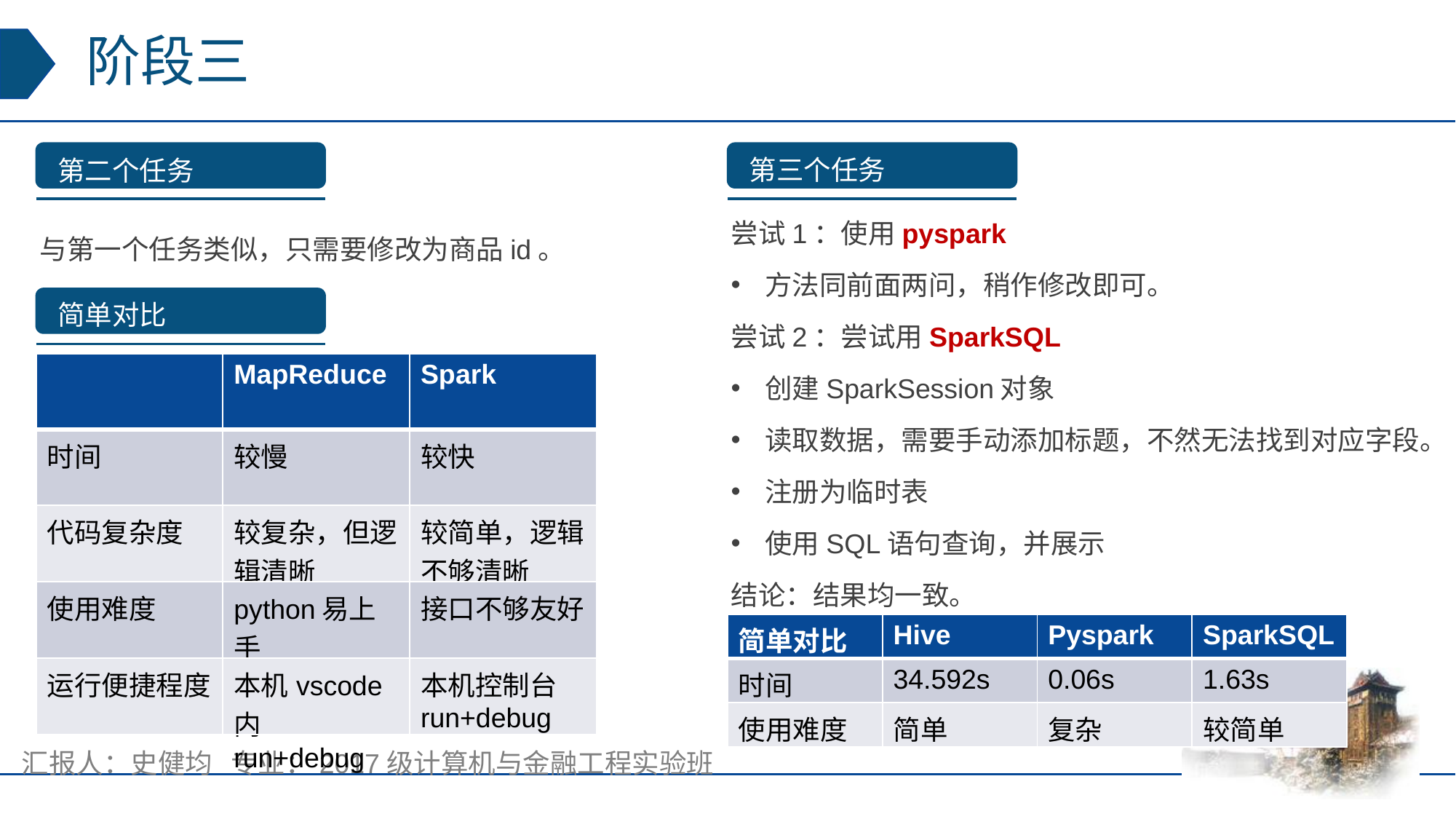

# 阶段三
第三个任务
第二个任务

尝试1：使用pyspark
方法同前面两问，稍作修改即可。
尝试2：尝试用SparkSQL
创建SparkSession对象
读取数据，需要手动添加标题，不然无法找到对应字段。
注册为临时表
使用SQL语句查询，并展示
结论：结果均一致。
与第一个任务类似，只需要修改为商品id。
简单对比

|  | MapReduce | Spark |
| --- | --- | --- |
| 时间 | 较慢 | 较快 |
| 代码复杂度 | 较复杂，但逻辑清晰 | 较简单，逻辑不够清晰 |
| 使用难度 | python易上手 | 接口不够友好 |
| 运行便捷程度 | 本机vscode内run+debug | 本机控制台run+debug |
| 简单对比 | Hive | Pyspark | SparkSQL |
| --- | --- | --- | --- |
| 时间 | 34.592s | 0.06s | 1.63s |
| 使用难度 | 简单 | 复杂 | 较简单 |